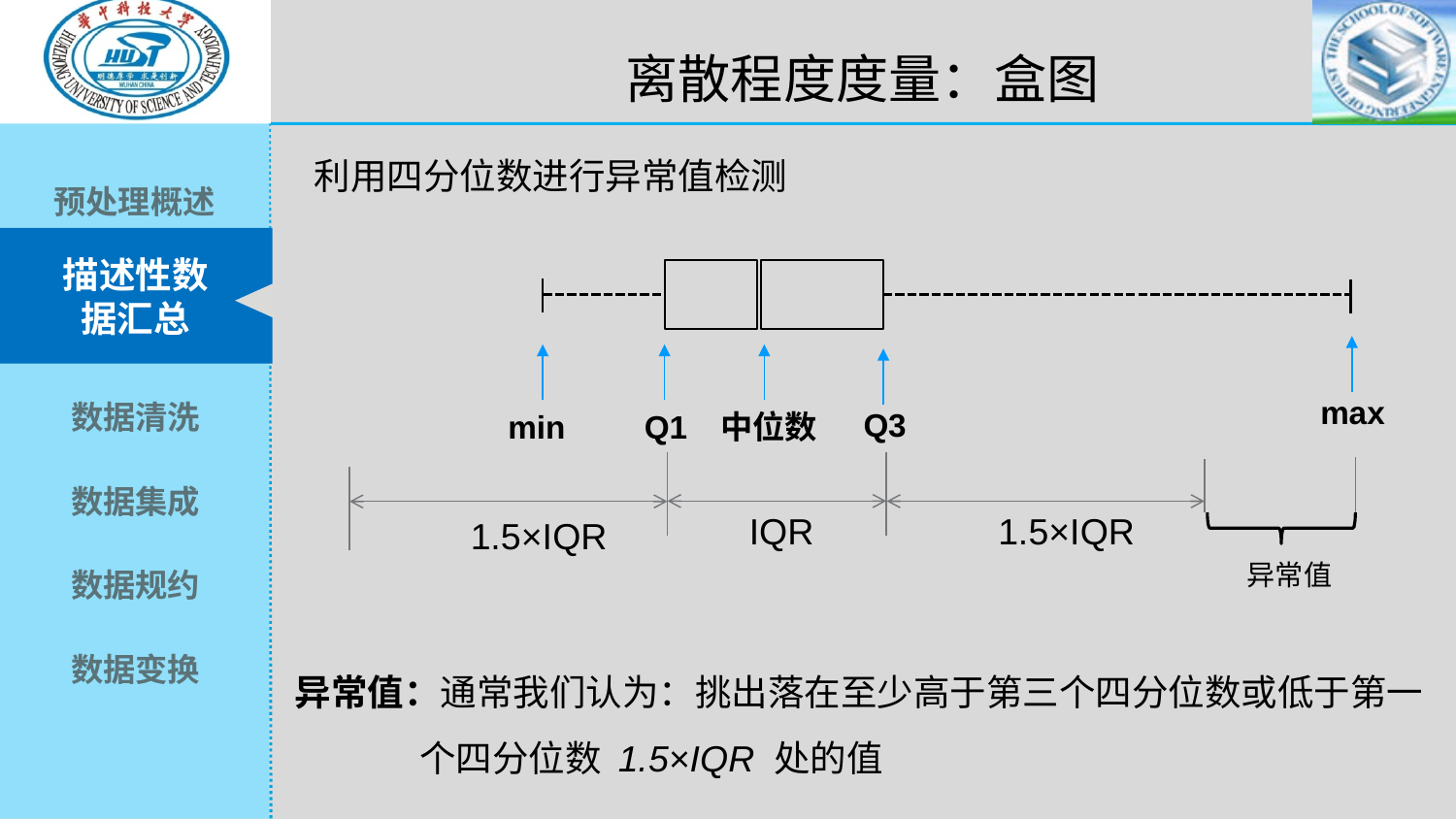

离散程度度量：盒图
利用四分位数进行异常值检测

max
Q3
min
Q1
中位数

IQR
1.5×IQR
1.5×IQR
异常值
异常值：通常我们认为：挑出落在至少高于第三个四分位数或低于第一
              个四分位数 1.5×IQR 处的值